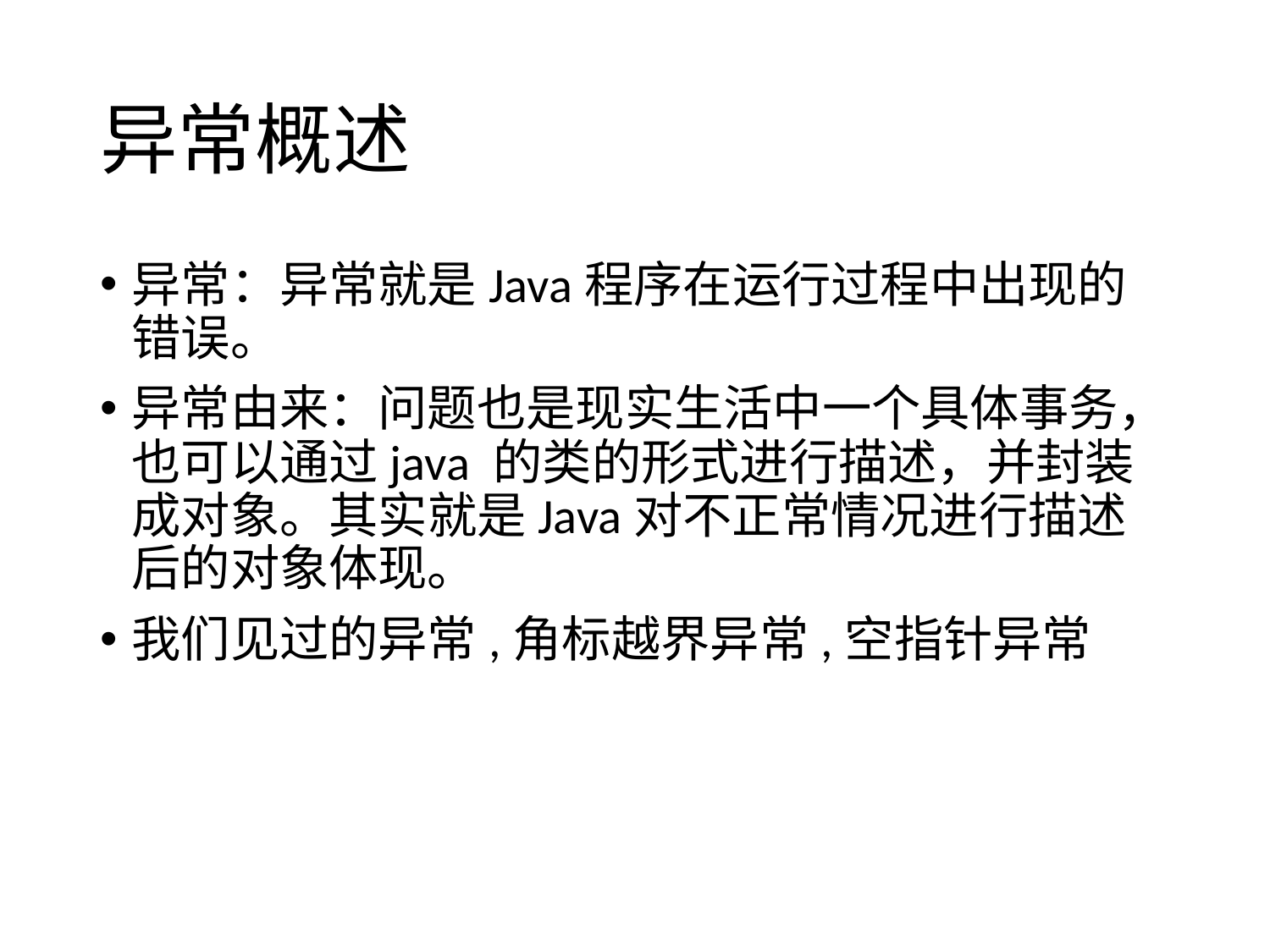

# 异常概述
异常：异常就是Java程序在运行过程中出现的错误。
异常由来：问题也是现实生活中一个具体事务，也可以通过java 的类的形式进行描述，并封装成对象。其实就是Java对不正常情况进行描述后的对象体现。
我们见过的异常,角标越界异常,空指针异常